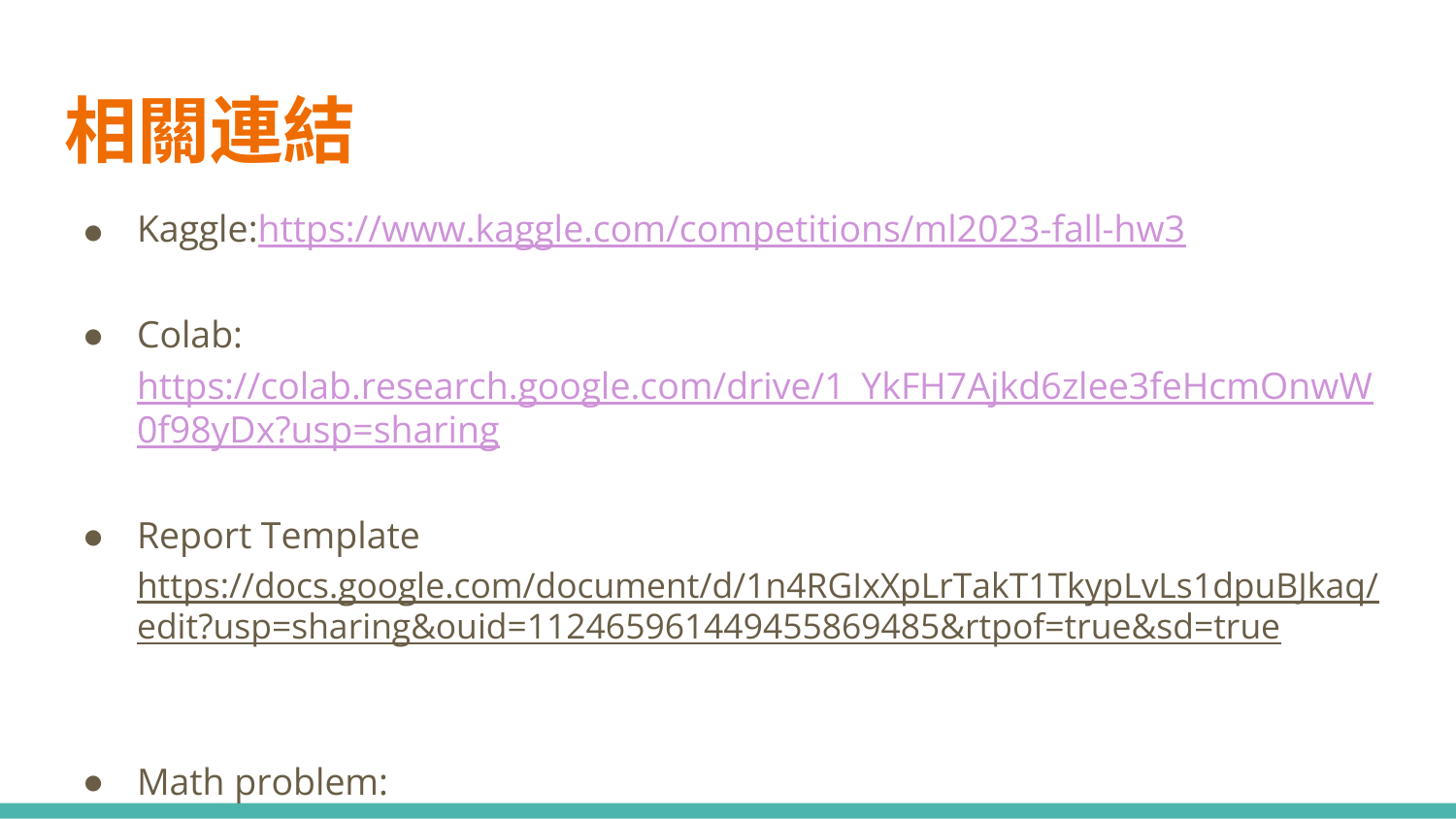

# 相關連結
Kaggle:https://www.kaggle.com/competitions/ml2023-fall-hw3

Colab:https://colab.research.google.com/drive/1_YkFH7Ajkd6zlee3feHcmOnwW0f98yDx?usp=sharing

Report Template
https://docs.google.com/document/d/1n4RGIxXpLrTakT1TkypLvLs1dpuBJkaq/edit?usp=sharing&ouid=112465961449455869485&rtpof=true&sd=true
Math problem:
https://ntueemlta2023.github.io/homeworks/hw3/ml-2023fall-hw3-math.pdf